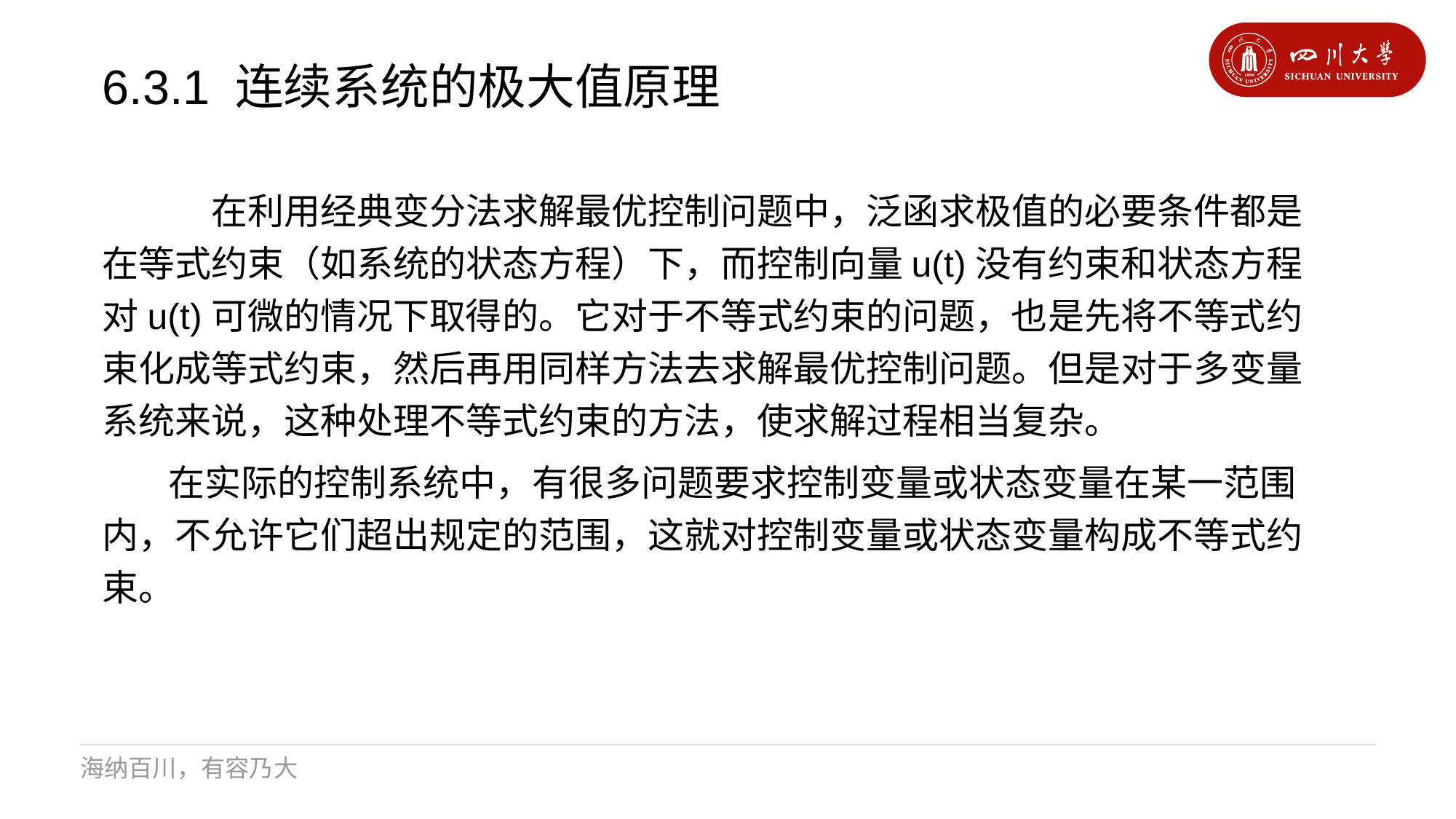

# 6.3.1 连续系统的极大值原理
	在利用经典变分法求解最优控制问题中，泛函求极值的必要条件都是在等式约束（如系统的状态方程）下，而控制向量u(t)没有约束和状态方程对u(t)可微的情况下取得的。它对于不等式约束的问题，也是先将不等式约束化成等式约束，然后再用同样方法去求解最优控制问题。但是对于多变量系统来说，这种处理不等式约束的方法，使求解过程相当复杂。
       在实际的控制系统中，有很多问题要求控制变量或状态变量在某一范围内，不允许它们超出规定的范围，这就对控制变量或状态变量构成不等式约束。